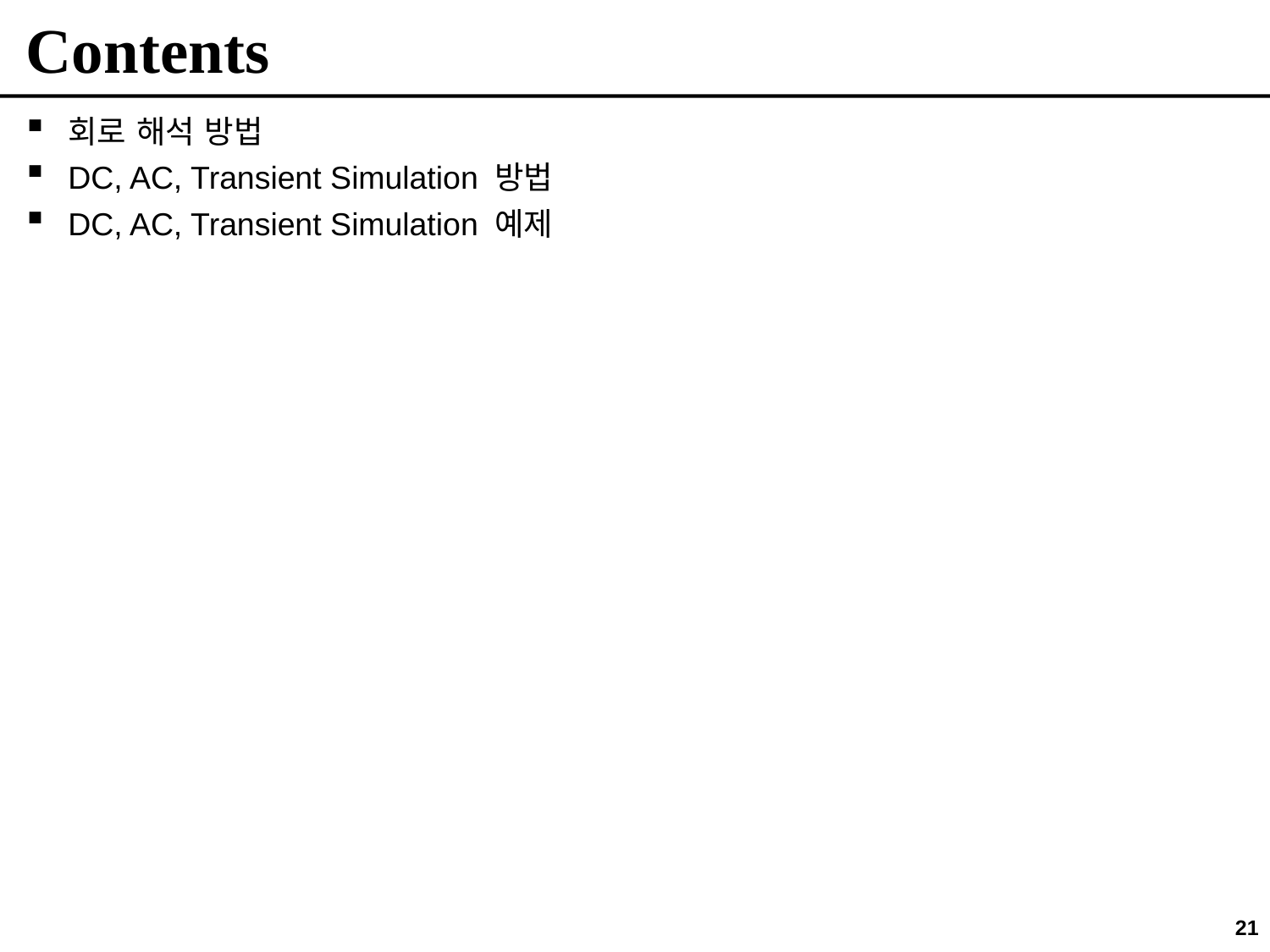

# Contents
회로 해석 방법
DC, AC, Transient Simulation 방법
DC, AC, Transient Simulation 예제